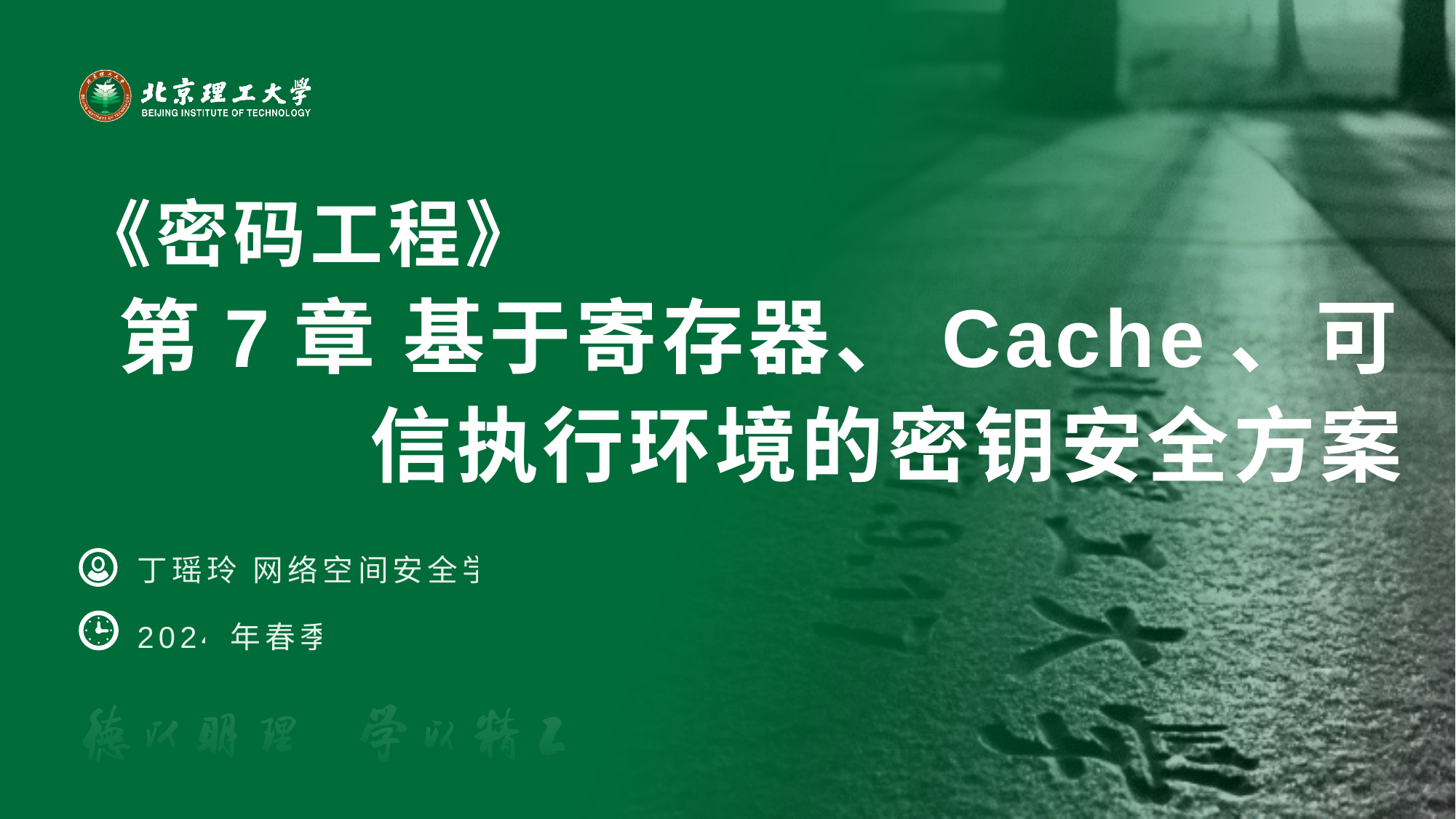

《密码工程》
第7章 基于寄存器、Cache、可信执行环境的密钥安全方案
丁瑶玲 网络空间安全学院

2024年春季